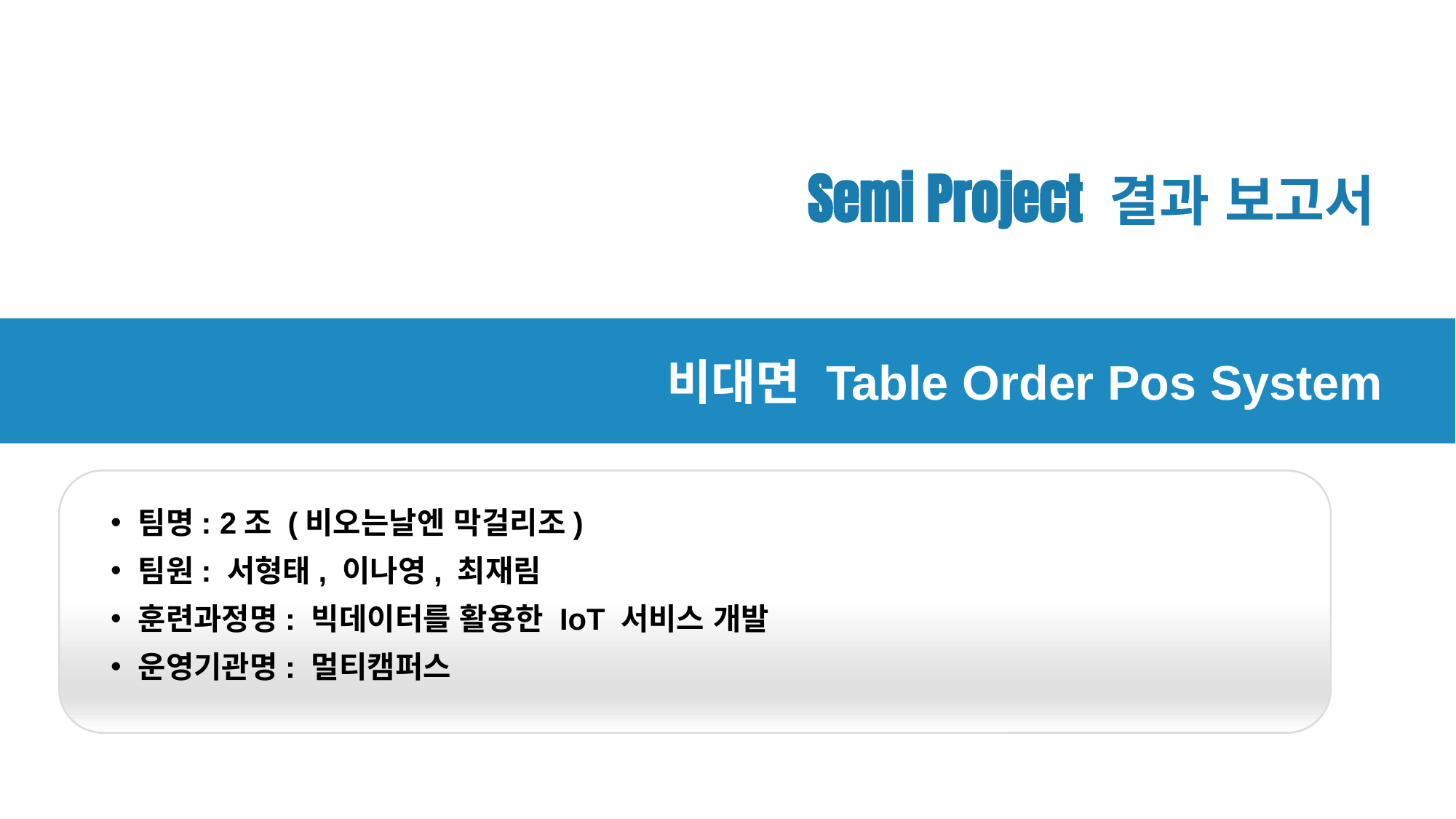

Semi Project 결과 보고서

비대면 Table Order Pos System

팀명: 2조 (비오는날엔 막걸리조)
팀원: 서형태, 이나영, 최재림
훈련과정명: 빅데이터를 활용한 IoT 서비스 개발
운영기관명: 멀티캠퍼스